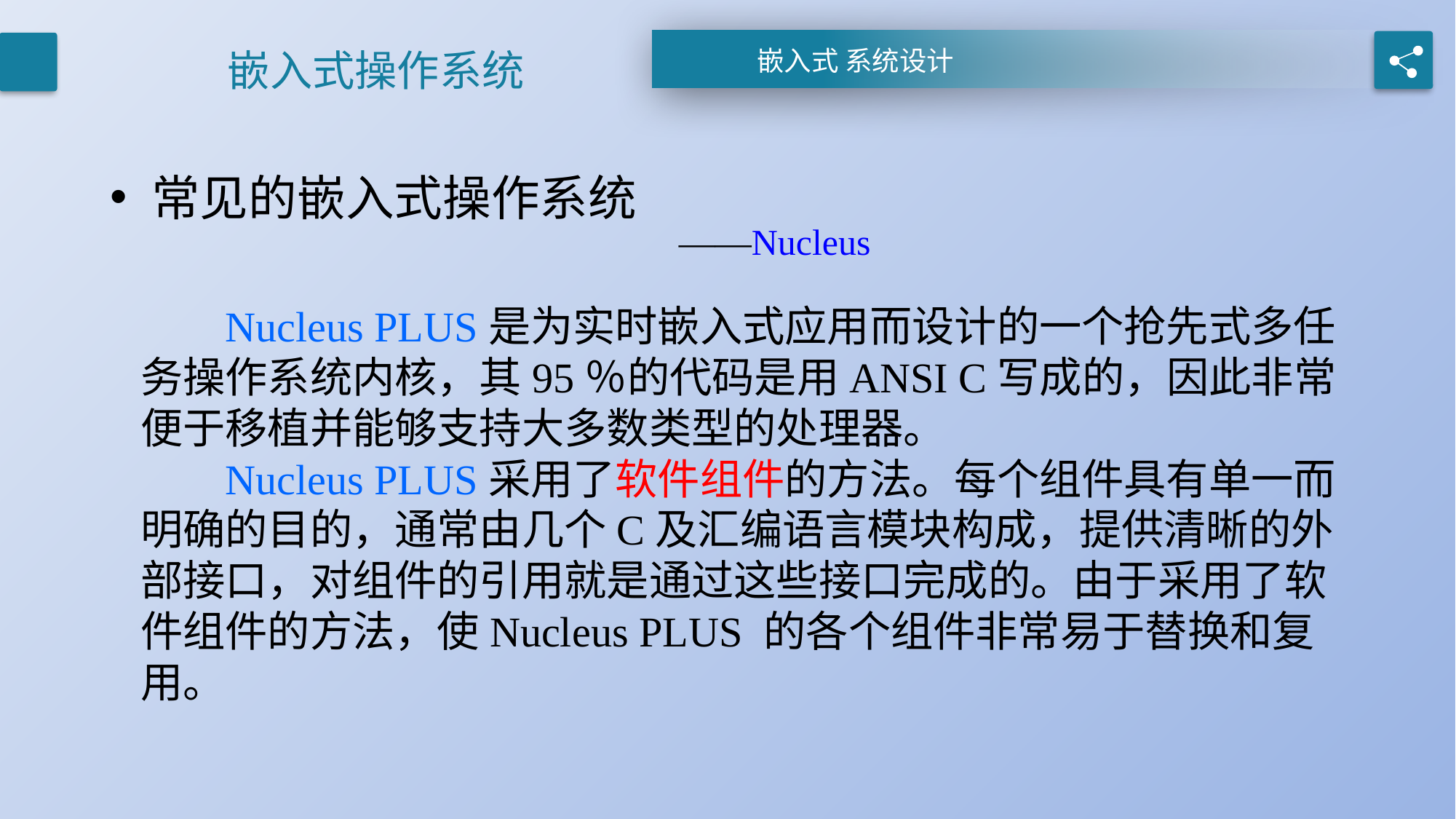

# 嵌入式操作系统
常见的嵌入式操作系统
——Nucleus
        Nucleus PLUS是为实时嵌入式应用而设计的一个抢先式多任务操作系统内核，其95％的代码是用ANSI C写成的，因此非常便于移植并能够支持大多数类型的处理器。
        Nucleus PLUS采用了软件组件的方法。每个组件具有单一而明确的目的，通常由几个C及汇编语言模块构成，提供清晰的外部接口，对组件的引用就是通过这些接口完成的。由于采用了软件组件的方法，使Nucleus PLUS 的各个组件非常易于替换和复用。